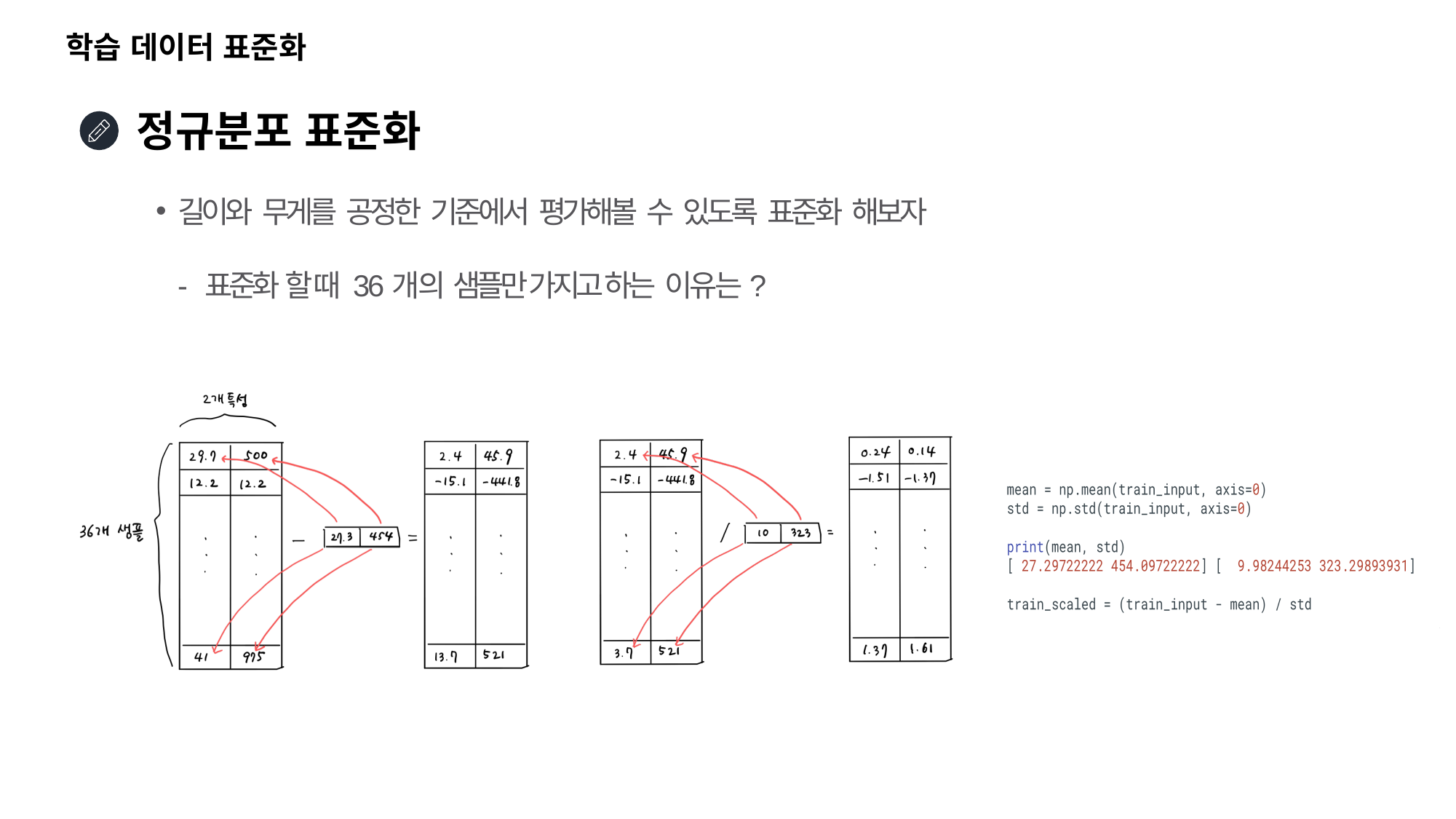

# 학습 데이터 표준화
정규분포 표준화
길이와 무게를 공정한 기준에서 평가해볼 수 있도록 표준화 해보자

- 표준화 할 때 36개의 샘플만 가지고 하는 이유는?